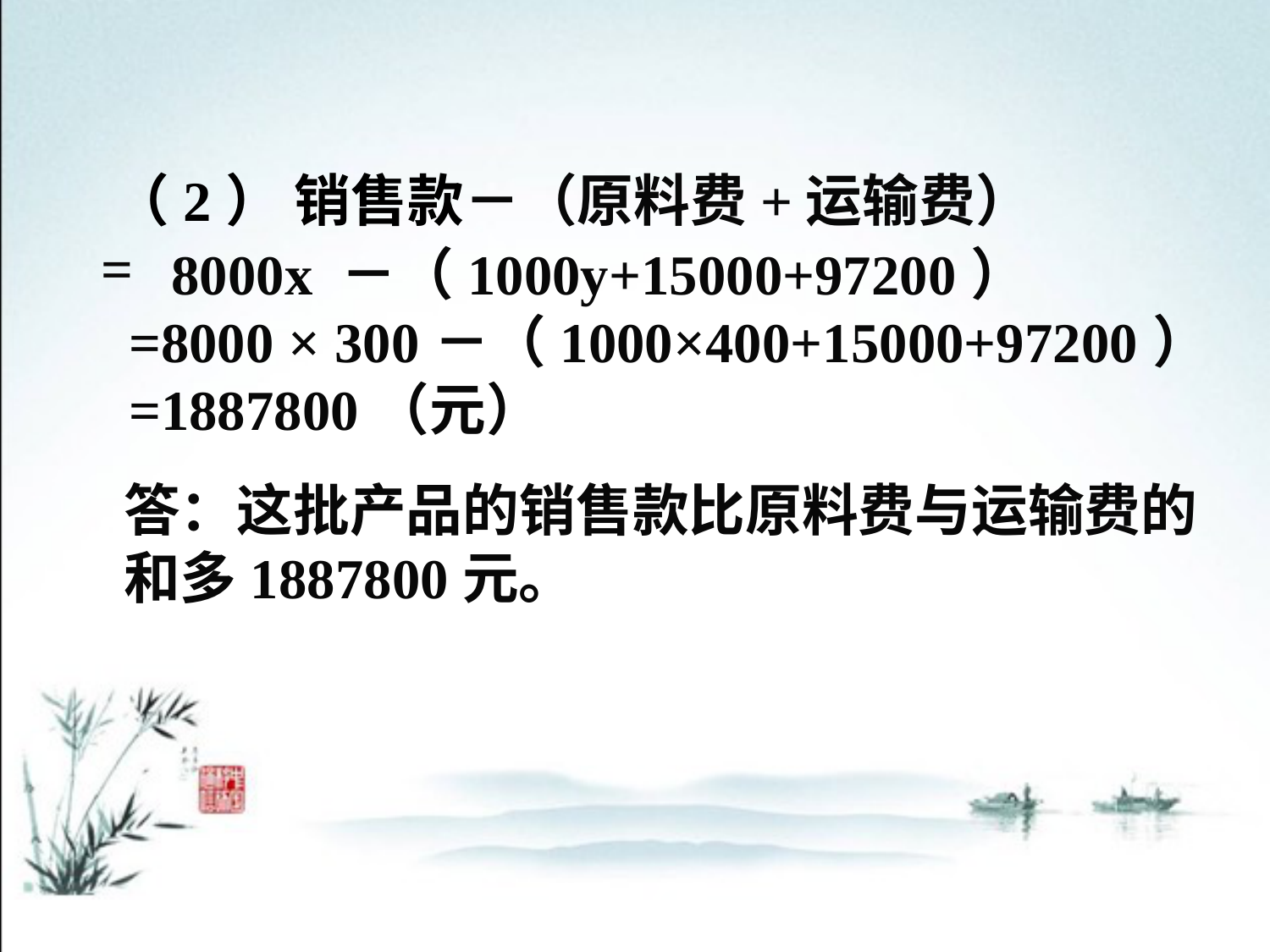

（2） 销售款－（原料费+运输费）
 =

   8000x －（1000y+15000+97200）
=8000 × 300－（1000×400+15000+97200）
=1887800（元）
答：这批产品的销售款比原料费与运输费的和多1887800元。